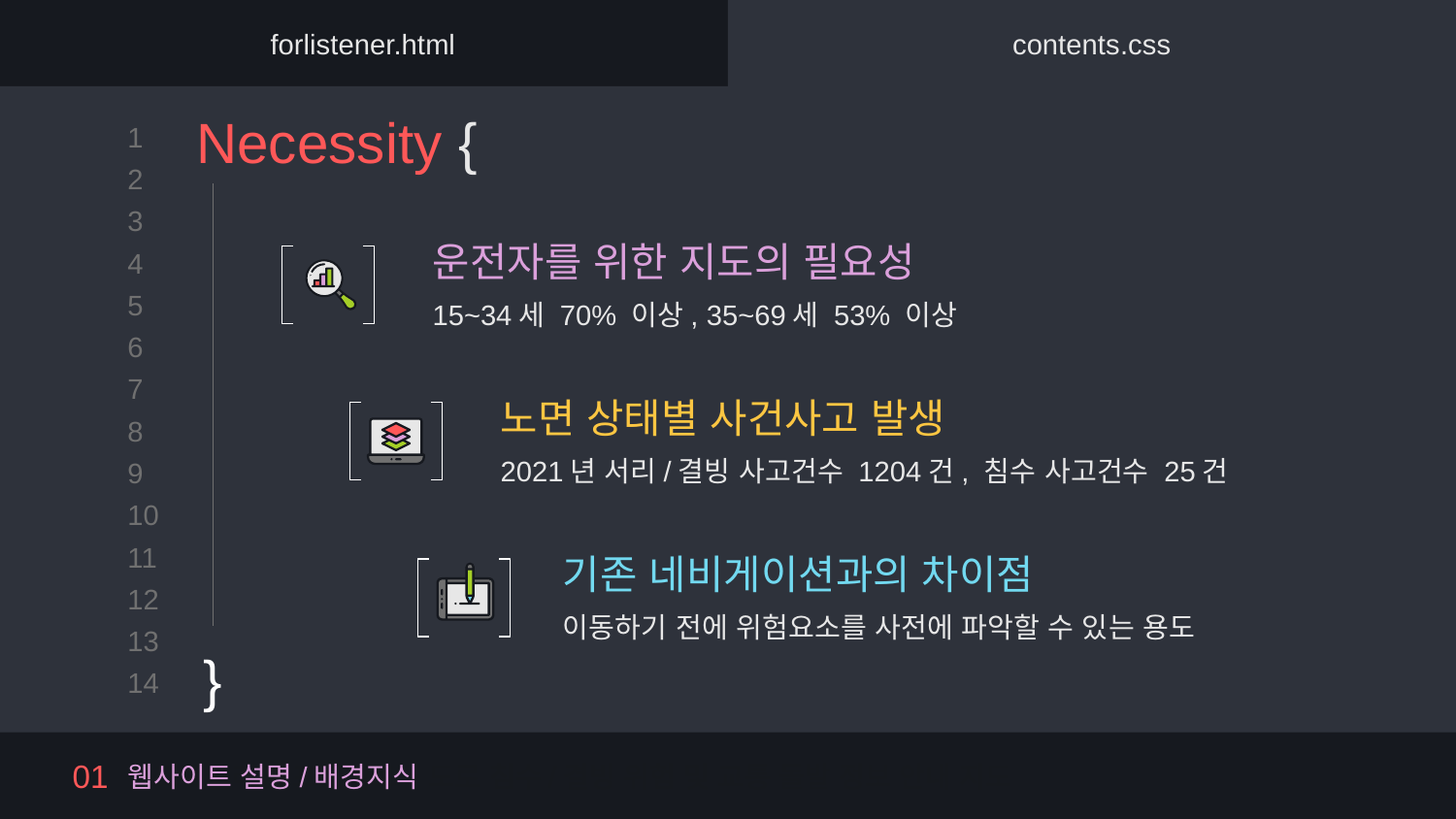

forlistener.html
contents.css
# Necessity {
운전자를 위한 지도의 필요성

15~34세 70% 이상, 35~69세 53% 이상
노면 상태별 사건사고 발생

2021년 서리/결빙 사고건수 1204건, 침수 사고건수 25건
기존 네비게이션과의 차이점

이동하기 전에 위험요소를 사전에 파악할 수 있는 용도
}
웹프로그래밍 프로젝트 – 도로 침수/결빙 위험 및 교통 돌발 정보 안내 지도
웹사이트 설명/배경지식
01